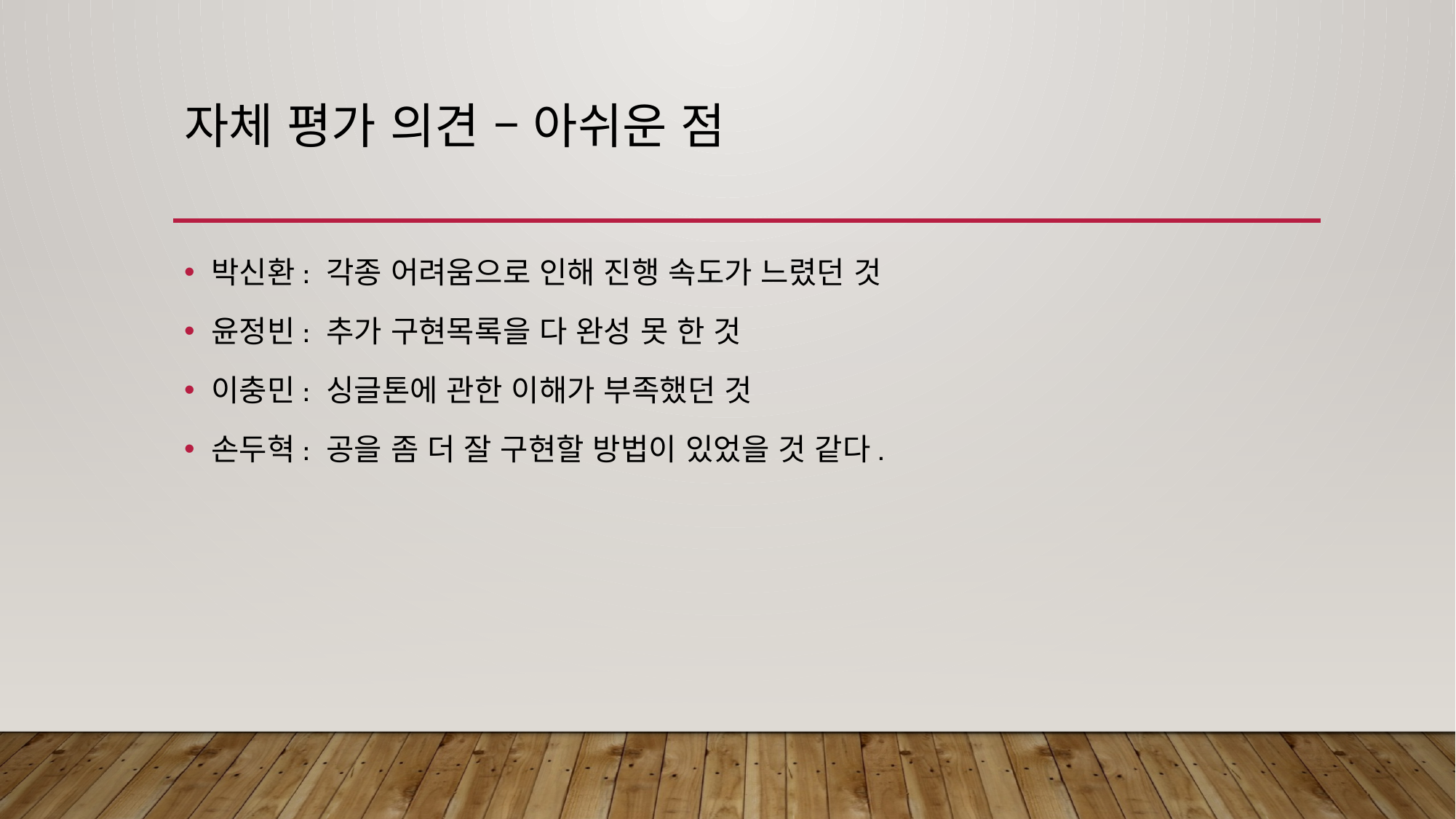

# 자체 평가 의견 – 아쉬운 점
박신환: 각종 어려움으로 인해 진행 속도가 느렸던 것
윤정빈: 추가 구현목록을 다 완성 못 한 것
이충민: 싱글톤에 관한 이해가 부족했던 것
손두혁: 공을 좀 더 잘 구현할 방법이 있었을 것 같다.